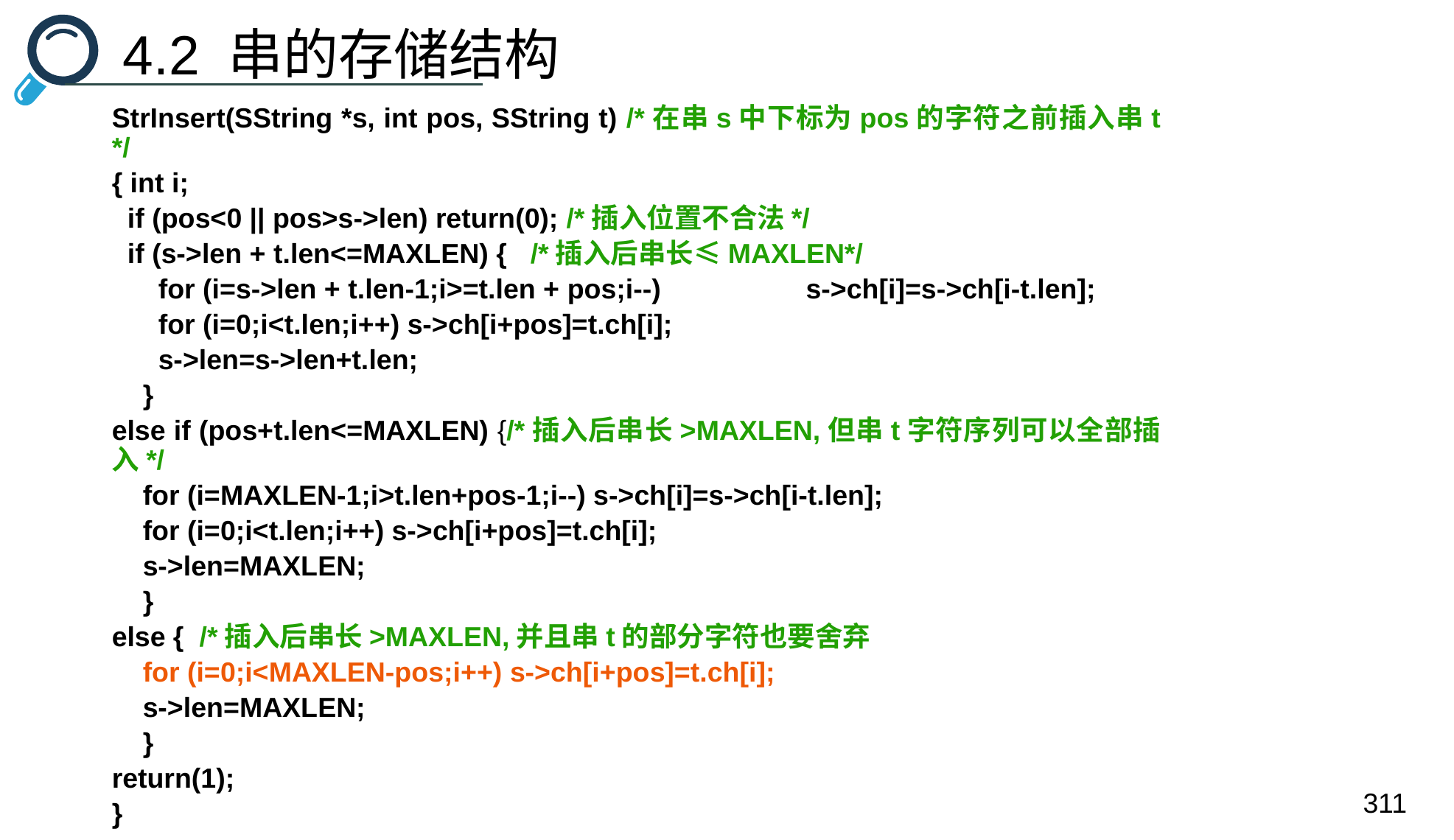

4.2 串的存储结构
StrInsert(SString *s, int pos, SString t) /*在串s中下标为pos的字符之前插入串t */
{ int i;
  if (pos<0 || pos>s->len) return(0); /*插入位置不合法*/
  if (s->len + t.len<=MAXLEN) {   /*插入后串长≤MAXLEN*/
      for (i=s->len + t.len-1;i>=t.len + pos;i--) 	    s->ch[i]=s->ch[i-t.len];
      for (i=0;i<t.len;i++) s->ch[i+pos]=t.ch[i];
      s->len=s->len+t.len;
    }
else if (pos+t.len<=MAXLEN) {/*插入后串长>MAXLEN,但串t字符序列可以全部插入*/
    for (i=MAXLEN-1;i>t.len+pos-1;i--) s->ch[i]=s->ch[i-t.len];
    for (i=0;i<t.len;i++) s->ch[i+pos]=t.ch[i];
    s->len=MAXLEN;
    }
else {  /*插入后串长>MAXLEN,并且串t的部分字符也要舍弃
    for (i=0;i<MAXLEN-pos;i++) s->ch[i+pos]=t.ch[i];
    s->len=MAXLEN;
    }
return(1);
}
311